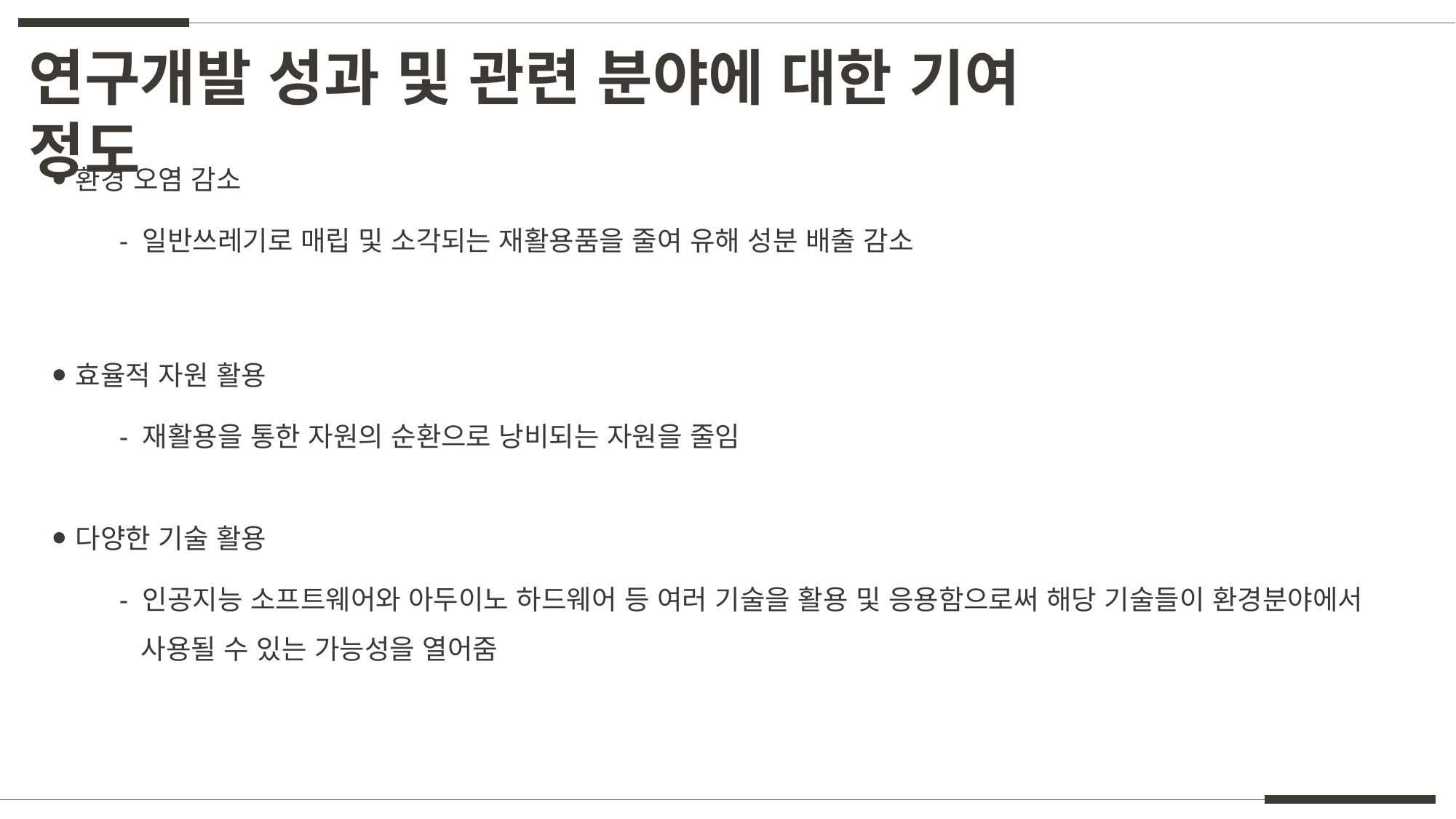

연구개발 성과 및 관련 분야에 대한 기여 정도
환경 오염 감소

- 일반쓰레기로 매립 및 소각되는 재활용품을 줄여 유해 성분 배출 감소
효율적 자원 활용

- 재활용을 통한 자원의 순환으로 낭비되는 자원을 줄임
다양한 기술 활용

- 인공지능 소프트웨어와 아두이노 하드웨어 등 여러 기술을 활용 및 응용함으로써 해당 기술들이 환경분야에서
  사용될 수 있는 가능성을 열어줌